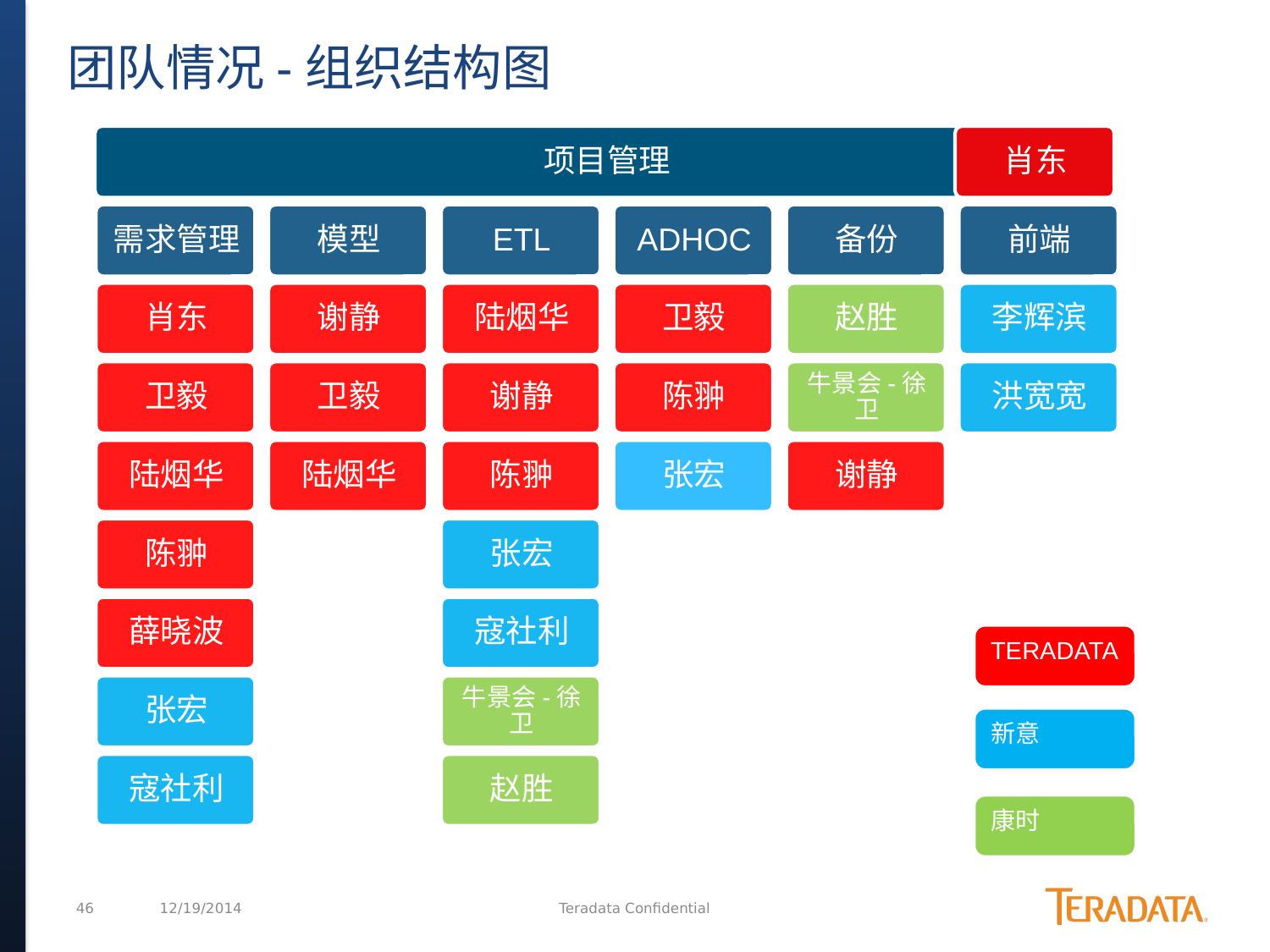

# 团队情况-组织结构图
项目管理
需求管理
肖东
卫毅
陆烟华
陈翀
薛晓波
张宏
寇社利
模型
谢静
卫毅
陆烟华
ETL
陆烟华
谢静
陈翀
张宏
寇社利
牛景会-徐卫
赵胜
ADHOC
卫毅
陈翀
张宏
备份
赵胜
牛景会-徐卫
谢静
前端
李辉滨
洪宽宽
肖东
TERADATA
新意
康时